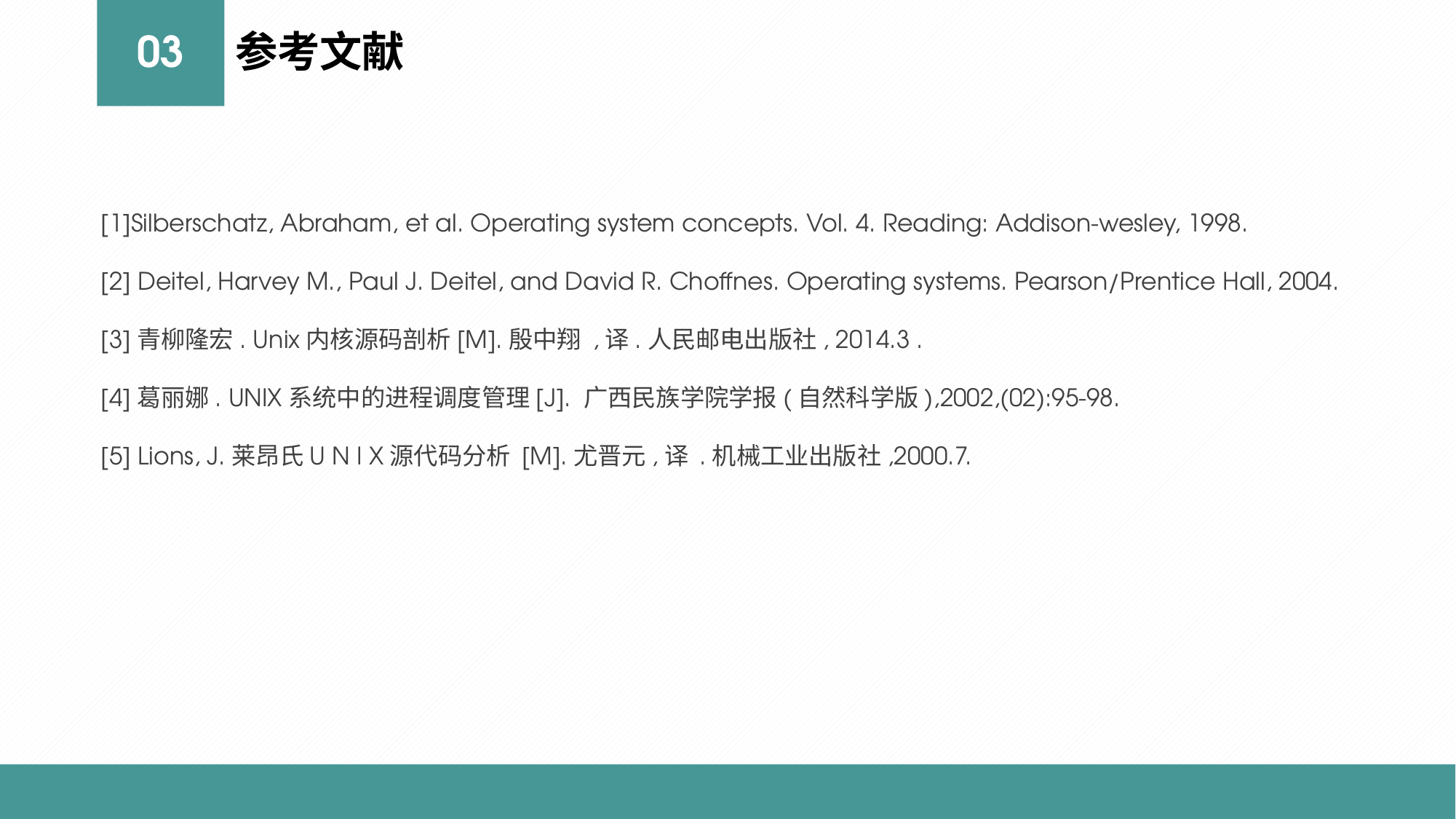

03
参考文献
[1]Silberschatz, Abraham, et al. Operating system concepts. Vol. 4. Reading: Addison-wesley, 1998.
[2] Deitel, Harvey M., Paul J. Deitel, and David R. Choffnes. Operating systems. Pearson/Prentice Hall, 2004.
[3]青柳隆宏. Unix内核源码剖析[M].殷中翔 ,译.人民邮电出版社, 2014.3 .
[4]葛丽娜. UNIX系统中的进程调度管理[J]. 广西民族学院学报(自然科学版),2002,(02):95-98.
[5] Lions, J.莱昂氏U N I X源代码分析 [M].尤晋元,译 .机械工业出版社,2000.7.